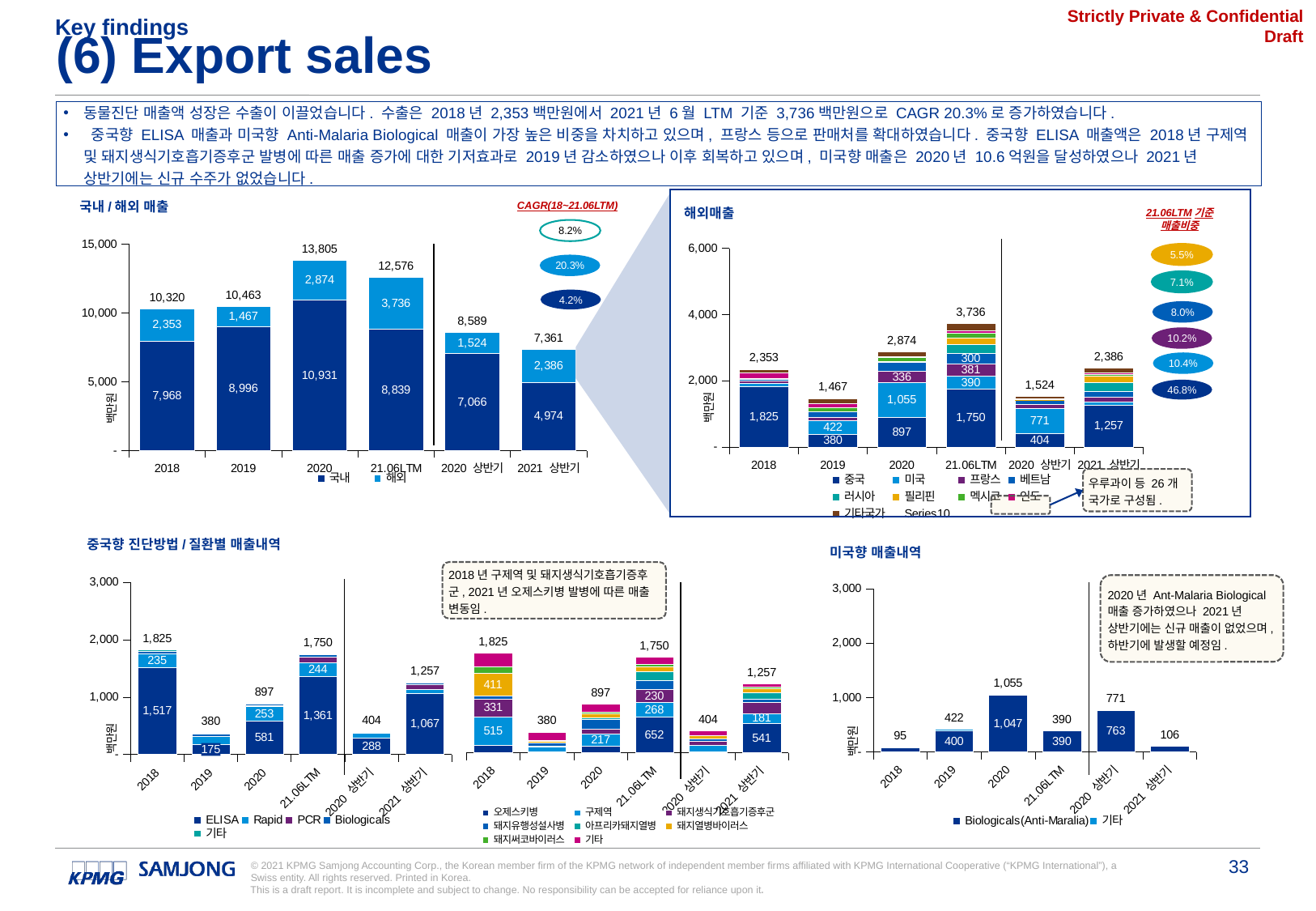

Key findings
(6) Export sales
동물진단 매출액 성장은 수출이 이끌었습니다. 수출은 2018년 2,353백만원에서 2021년 6월 LTM 기준 3,736백만원으로 CAGR 20.3%로 증가하였습니다.
 중국향 ELISA 매출과 미국향 Anti-Malaria Biological 매출이 가장 높은 비중을 차치하고 있으며, 프랑스 등으로 판매처를 확대하였습니다. 중국향 ELISA 매출액은 2018년 구제역 및 돼지생식기호흡기증후군 발병에 따른 매출 증가에 대한 기저효과로 2019년 감소하였으나 이후 회복하고 있으며, 미국향 매출은 2020년 10.6억원을 달성하였으나 2021년 상반기에는 신규 수주가 없었습니다.

### Chart: 국내/해외 매출

| Category | 국내 | 해외 |  |
|---|---|---|---|
| 2018 | 7967679741.0 | 2352523632.0 | 10320203373.0 |
| 2019 | 8996036902.0 | 1466668176.0 | 10462705078.0 |
| 2020 | 10930746685.0 | 2873780933.0 | 13804527618.0 |
| 21.06LTM | 8839462377.0 | 3736499280.0 | 12575961657.0 |
| 2020 상반기 | 7065662493.0 | 1523500979.0 | 8589163472.0 |
| 2021 상반기 | 4974378185.0 | 2386219326.0 | 7360597511.0 |

### Chart: 해외매출

| Category | 중국 | 미국 | 프랑스 | 베트남 | 러시아 | 필리핀 | 멕시코 | 인도 | 기타국가 |  |
|---|---|---|---|---|---|---|---|---|---|---|
| 2018 | 1824917573.0 | 94892456.0 | 70767379.0 | 58260675.0 | 0.0 | 12654183.0 | 0.0 | 189148294.0 | 101883072.0 | 2352523632.0 |
| 2019 | 379699424.0 | 422379852.0 | 98723250.0 | 155283504.0 | 0.0 | 10871138.0 | 124072016.0 | 124991771.0 | 150647221.0 | 1466668176.0 |
| 2020 | 896970959.0 | 1055204870.0 | 336174433.0 | 273699967.0 | 4741009.0 | 18953280.0 | 109805052.0 | 37587412.0 | 140643951.0 | 2873780933.0 |
| 21.06LTM | 1750232873.0 | 389881795.0 | 381296771.0 | 299834001.0 | 267132977.0 | 204344243.0 | 159387856.0 | 58058222.0 | 226330542.0 | 3736499280.0 |
| 2020 상반기 | 404195937.0 | 771070841.0 | 105439084.0 | 143848000.0 | 0.0 | 2584469.0 | 17973196.0 | 21394834.0 | 56994618.0 | 1523500979.0 |
| 2021 상반기 | 1257457851.0 | 105747766.0 | 150561422.0 | 169982034.0 | 262391968.0 | 187975432.0 | 67556000.0 | 41865644.0 | 142681209.0 | 2386219326.0 |
CAGR(18~21.06LTM)

21.06LTM기준 매출비중
5.5%
7.1%
8.0%
10.2%
10.4%
46.8%
우루과이 등 26개 국가로 구성됨.

8.2%
20.3%
4.2%
Source: 회사제공자료

Source: 회사제공자료

### Chart: 중국향 진단방법/질환별 매출내역

| Category | ELISA | Rapid | PCR | Biologicals | 기타 |  |
|---|---|---|---|---|---|---|
| 2018 | 1517045513.0 | 235246604.0 | 0.0 | 46118096.0 | 26507360.0 | 1824917573.0 |
| 2019 | 175469727.0 | 147077162.0 | 0.0 | 40433895.0 | 16718640.0 | 379699424.0 |
| 2020 | 581498778.0 | 253317933.0 | 13721880.0 | 34746289.0 | 13686079.0 | 896970959.0 |
| 21.06LTM | 1360634129.0 | 244117859.0 | 99745978.0 | 36745947.0 | 8988960.0 | 1750232873.0 |
| 2020 상반기 | 288012609.0 | 83723929.0 | 0.0 | 20683240.0 | 11776159.0 | 404195937.0 |
| 2021 상반기 | 1067147960.0 | 74523855.0 | 86024098.0 | 22682898.0 | 7079040.0 | 1257457851.0 |

### Chart: 미국향 매출내역

| Category | Biologicals(Anti-Maralia) | 기타 |  |
|---|---|---|---|
| 2018 | 84068456.0 | 10824000.0 | 94892456.0 |
| 2019 | 400048972.0 | 22330880.0 | 422379852.0 |
| 2020 | 1047272710.0 | 7932160.0 | 1055204870.0 |
| 21.06LTM | 389881795.0 | 0.0 | 389881795.0 |
| 2020 상반기 | 763138681.0 | 7932160.0 | 771070841.0 |
| 2021 상반기 | 105747766.0 | 0.0 | 105747766.0 |

### Chart

| Category | 오제스키병 | 구제역 | 돼지생식기호흡기증후군 | 돼지유행성설사병 | 아프리카돼지열병 | 돼지열병바이러스 | 돼지써코바이러스 | 기타 |  |
|---|---|---|---|---|---|---|---|---|---|
| 2018 | 142655628.0 | 514517608.0 | 331110866.0 | 47506443.0 | 0.0 | 410988808.0 | 127997209.0 | 250141011.0 | 1824917573.0 |
| 2019 | 25677317.0 | 81525067.0 | 21713528.0 | 52765170.0 | 0.0 | 37412819.0 | 11222730.0 | 149382793.0 | 379699424.0 |
| 2020 | 128615640.0 | 217298269.0 | 95205748.0 | 167209541.0 | 30177234.0 | 75347280.0 | 28629998.0 | 154487249.0 | 896970959.0 |
| 21.06LTM | 652261375.0 | 268444565.0 | 229708596.0 | 174967592.0 | 152931495.0 | 99265860.0 | 43509351.0 | 129144039.0 | 1750232873.0 |
| 2020 상반기 | 17413820.0 | 129950391.0 | 62816715.0 | 50957571.0 | 0.0 | 50663116.0 | 11710470.0 | 80683854.0 | 404195937.0 |
| 2021 상반기 | 541059555.0 | 181096687.0 | 197319563.0 | 58715622.0 | 122754261.0 | 74581696.0 | 26589823.0 | 55340644.0 | 1257457851.0 |
2018년 구제역 및 돼지생식기호흡기증후군, 2021년 오제스키병 발병에 따른 매출 변동임.
2020년 Ant-Malaria Biological 매출 증가하였으나 2021년 상반기에는 신규 매출이 없었으며, 하반기에 발생할 예정임.

Source: 회사제공자료
Source: 회사제공자료